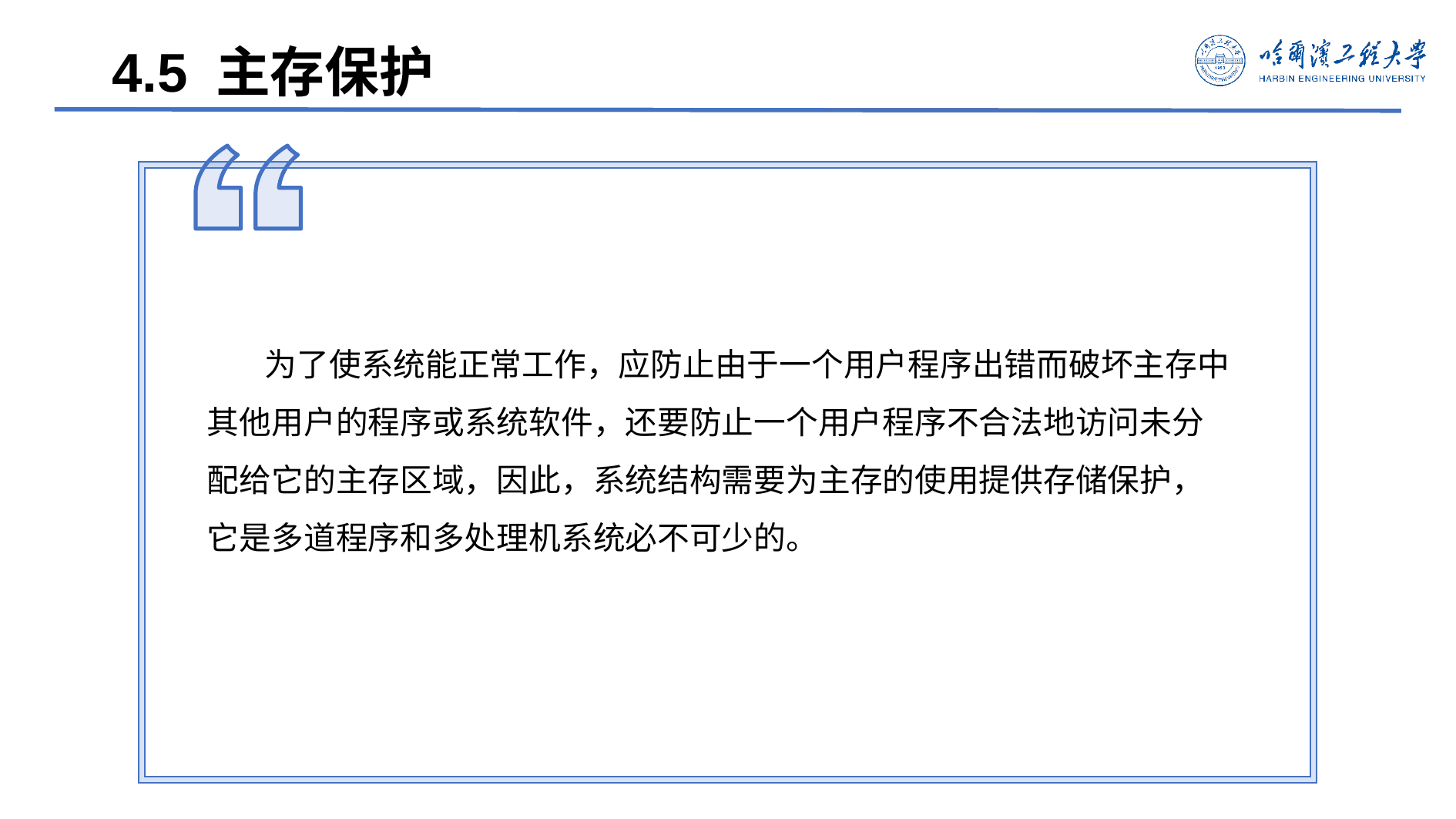

4.5 主存保护

       为了使系统能正常工作，应防止由于一个用户程序出错而破坏主存中其他用户的程序或系统软件，还要防止一个用户程序不合法地访问未分配给它的主存区域，因此，系统结构需要为主存的使用提供存储保护，它是多道程序和多处理机系统必不可少的。